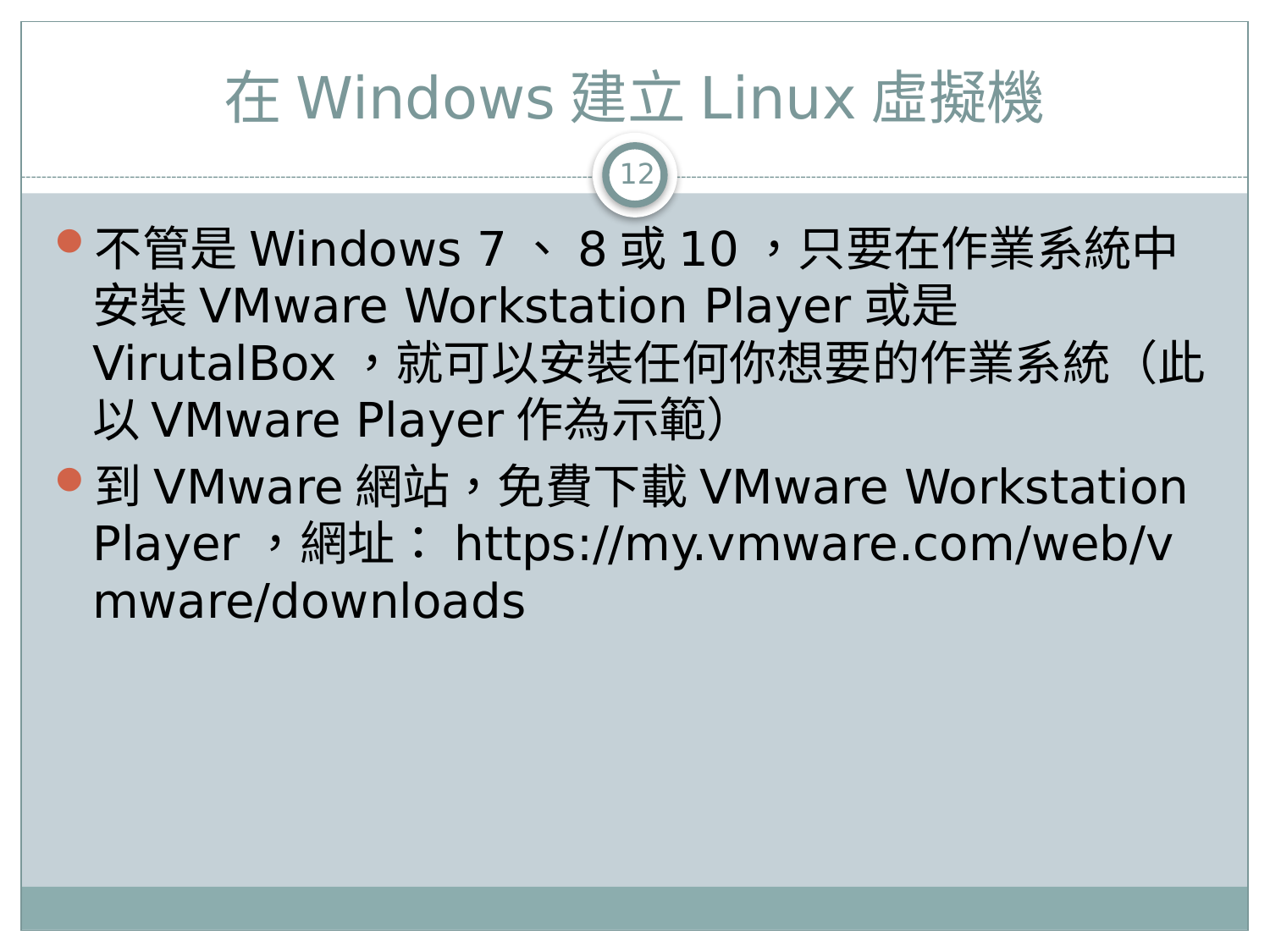

# 在Windows建立Linux虛擬機
12
不管是Windows 7、8或10，只要在作業系統中安裝VMware Workstation Player或是VirutalBox，就可以安裝任何你想要的作業系統（此以VMware Player作為示範）
到VMware網站，免費下載VMware Workstation Player，網址：https://my.vmware.com/web/vmware/downloads